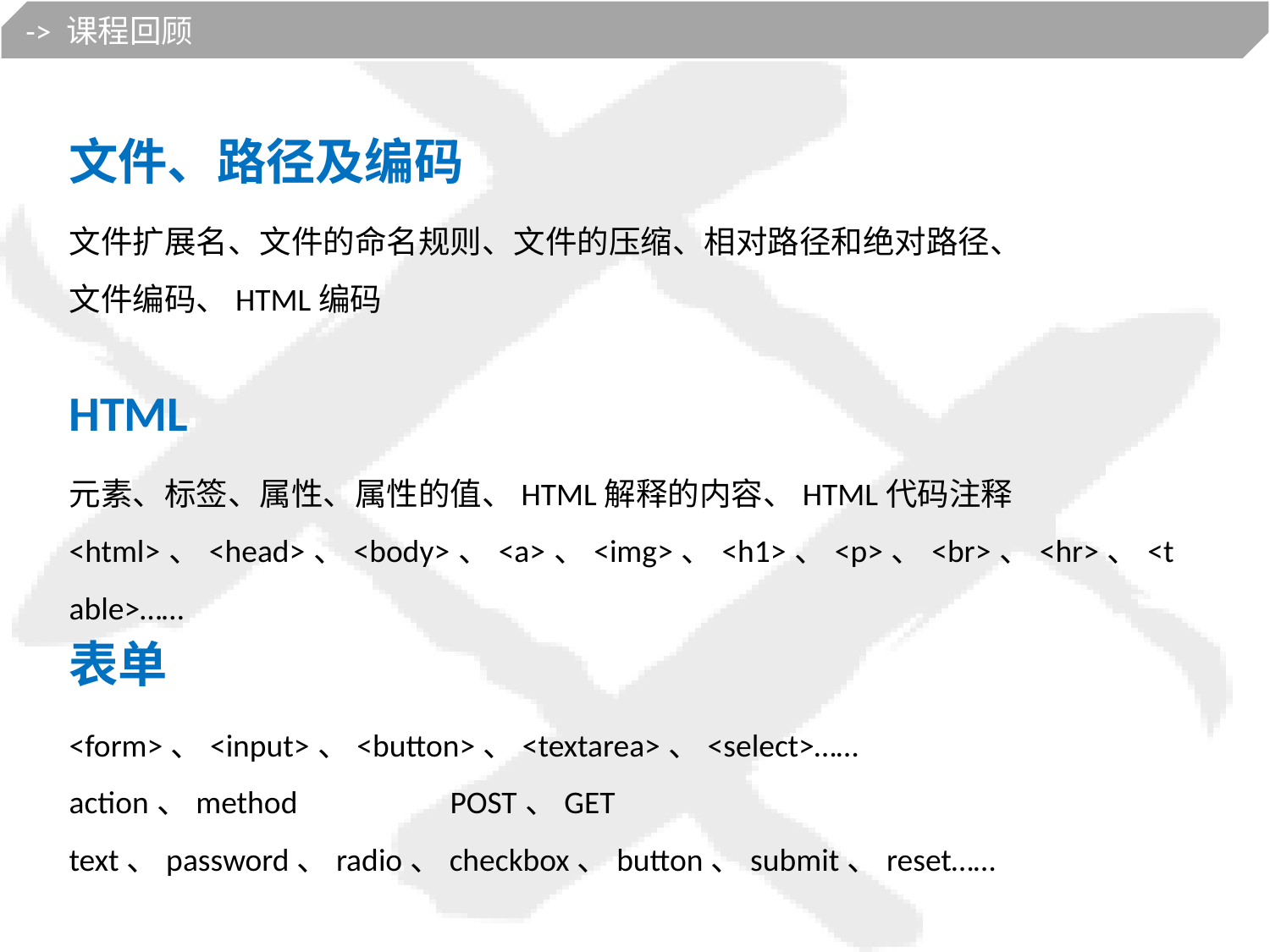

-> 课程回顾
文件、路径及编码
文件扩展名、文件的命名规则、文件的压缩、相对路径和绝对路径、
文件编码、HTML编码
HTML
元素、标签、属性、属性的值、HTML解释的内容、HTML代码注释
<html>、<head>、<body>、<a>、<img>、<h1>、<p>、<br>、<hr>、<table>……
表单
<form>、<input>、<button>、<textarea>、<select>……
action、method		POST、GET
text、password、radio、checkbox、button、submit、reset……